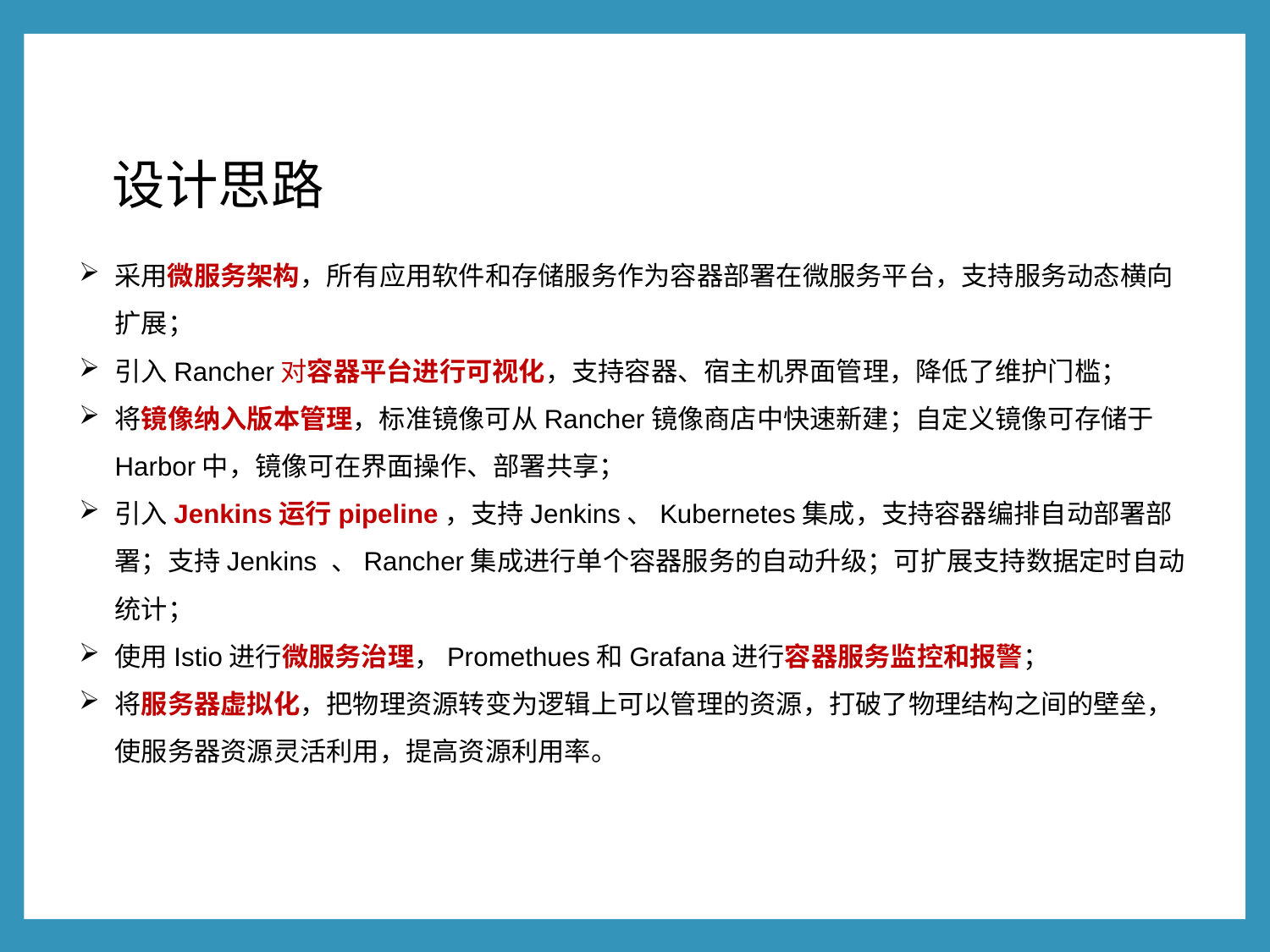

设计思路

采用微服务架构，所有应用软件和存储服务作为容器部署在微服务平台，支持服务动态横向扩展；
引入Rancher对容器平台进行可视化，支持容器、宿主机界面管理，降低了维护门槛；
将镜像纳入版本管理，标准镜像可从Rancher镜像商店中快速新建；自定义镜像可存储于Harbor中，镜像可在界面操作、部署共享；
引入Jenkins运行pipeline，支持Jenkins、Kubernetes集成，支持容器编排自动部署部署；支持Jenkins 、Rancher集成进行单个容器服务的自动升级；可扩展支持数据定时自动统计；
使用Istio进行微服务治理，Promethues和Grafana进行容器服务监控和报警；
将服务器虚拟化，把物理资源转变为逻辑上可以管理的资源，打破了物理结构之间的壁垒，使服务器资源灵活利用，提高资源利用率。